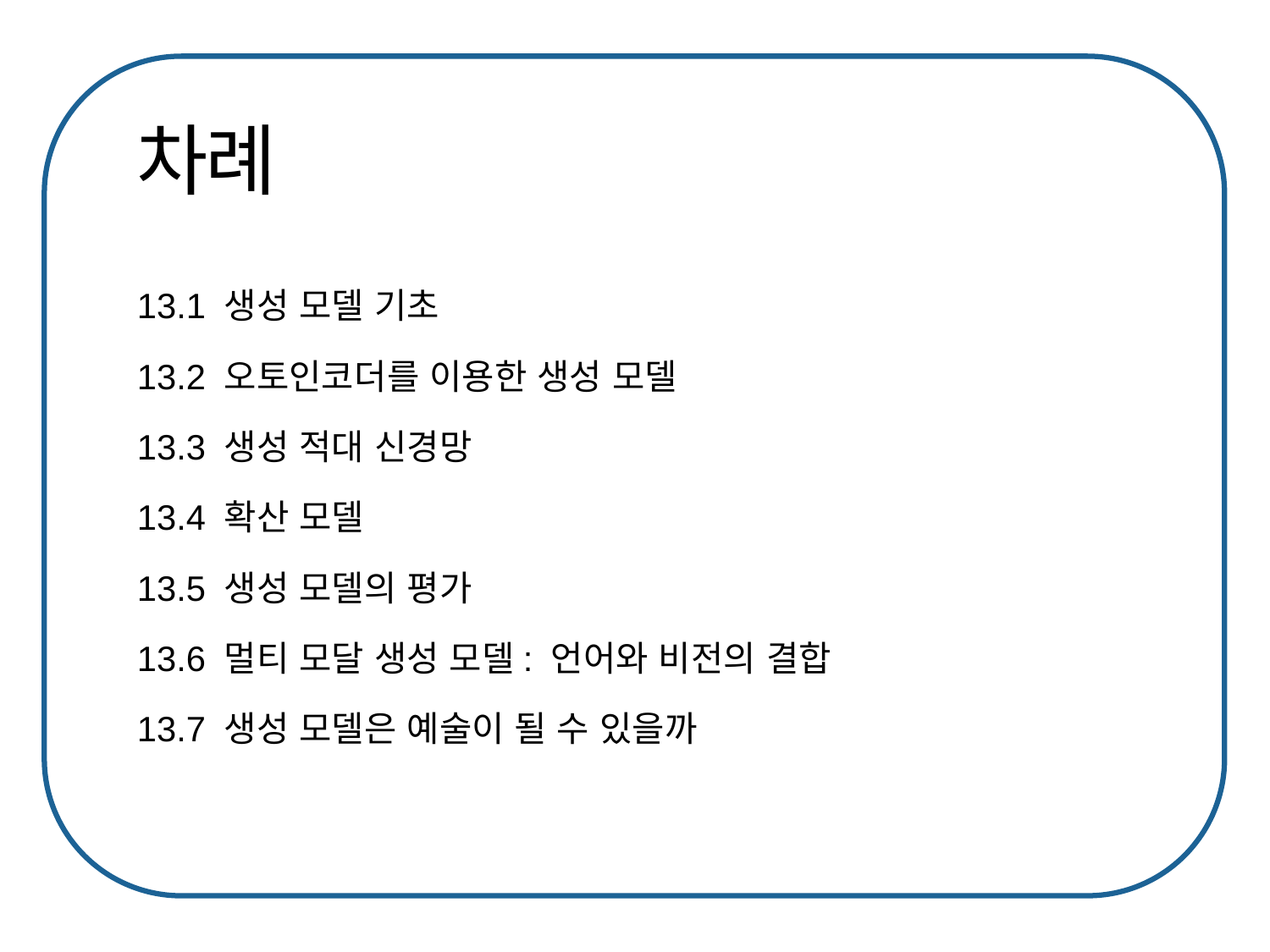

13.1 생성 모델 기초
13.2 오토인코더를 이용한 생성 모델
13.3 생성 적대 신경망
13.4 확산 모델
13.5 생성 모델의 평가
13.6 멀티 모달 생성 모델: 언어와 비전의 결합
13.7 생성 모델은 예술이 될 수 있을까